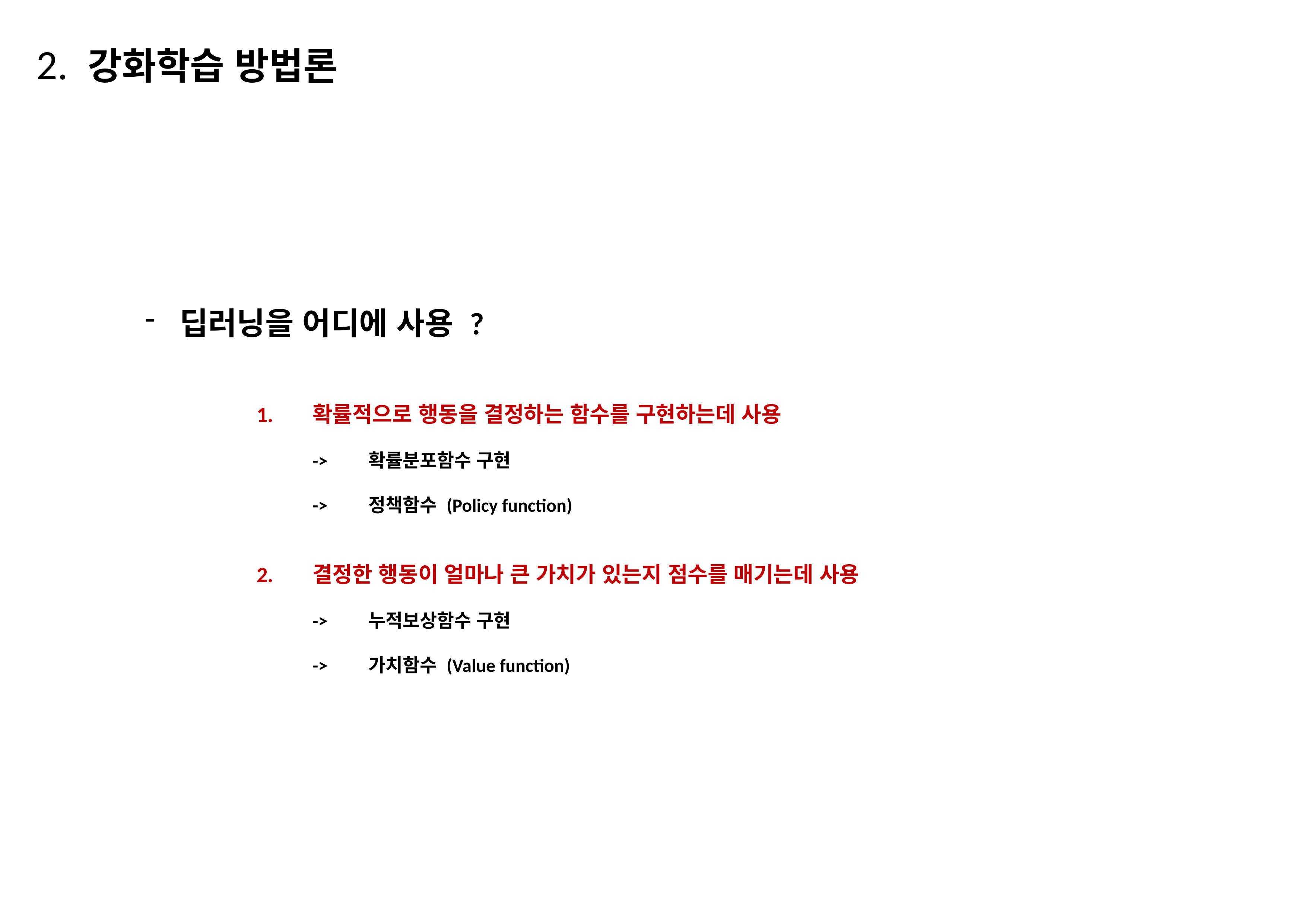

2. 강화학습 방법론
딥러닝을 어디에 사용 ?

		1. 	확률적으로 행동을 결정하는 함수를 구현하는데 사용

			->	확률분포함수 구현

			-> 	정책함수 (Policy function)

		2. 	결정한 행동이 얼마나 큰 가치가 있는지 점수를 매기는데 사용

			-> 	누적보상함수 구현

			-> 	가치함수 (Value function)